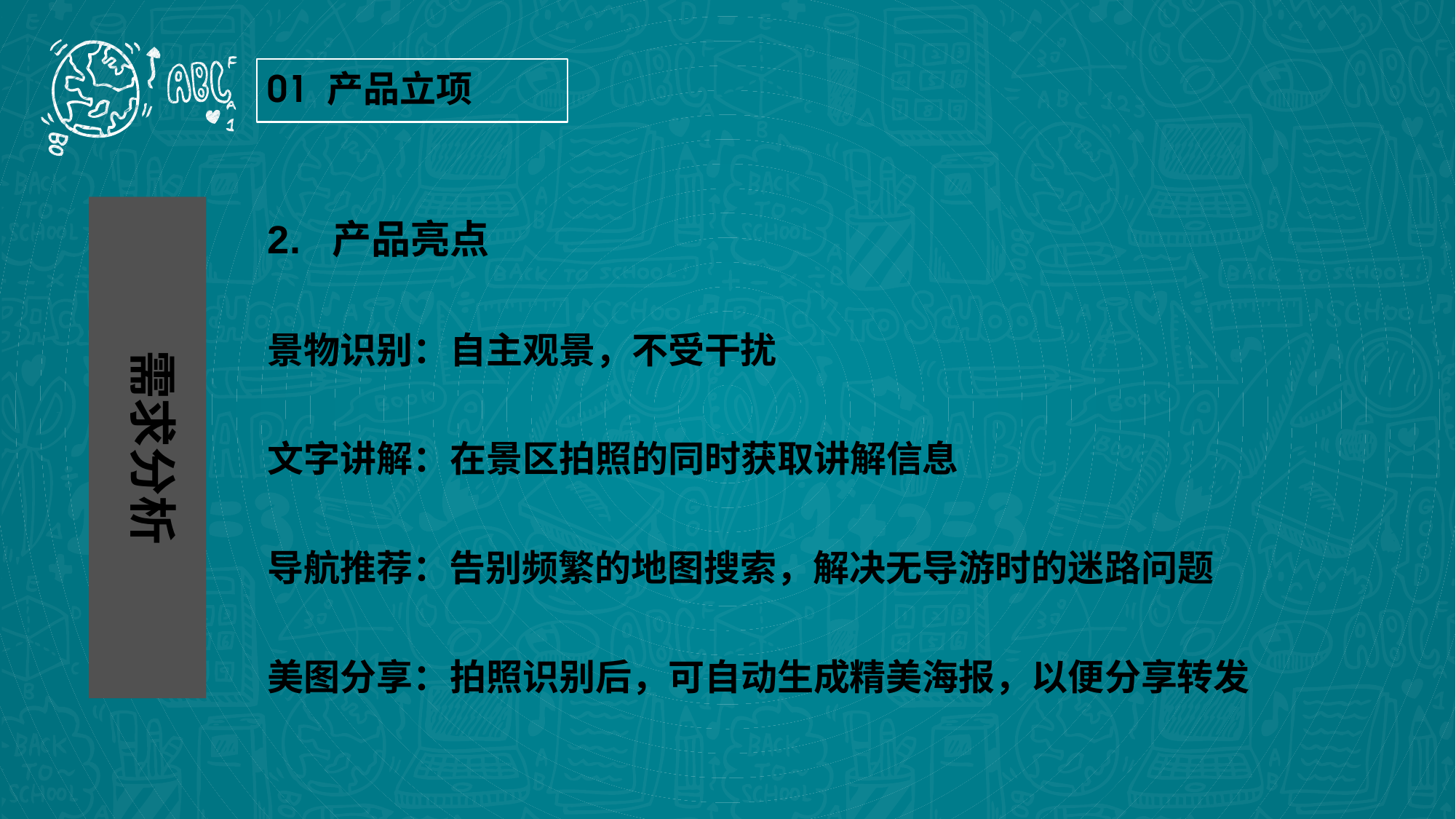

01 产品立项
2.  产品亮点

景物识别：自主观景，不受干扰

文字讲解：在景区拍照的同时获取讲解信息

导航推荐：告别频繁的地图搜索，解决无导游时的迷路问题

美图分享：拍照识别后，可自动生成精美海报，以便分享转发

需求分析